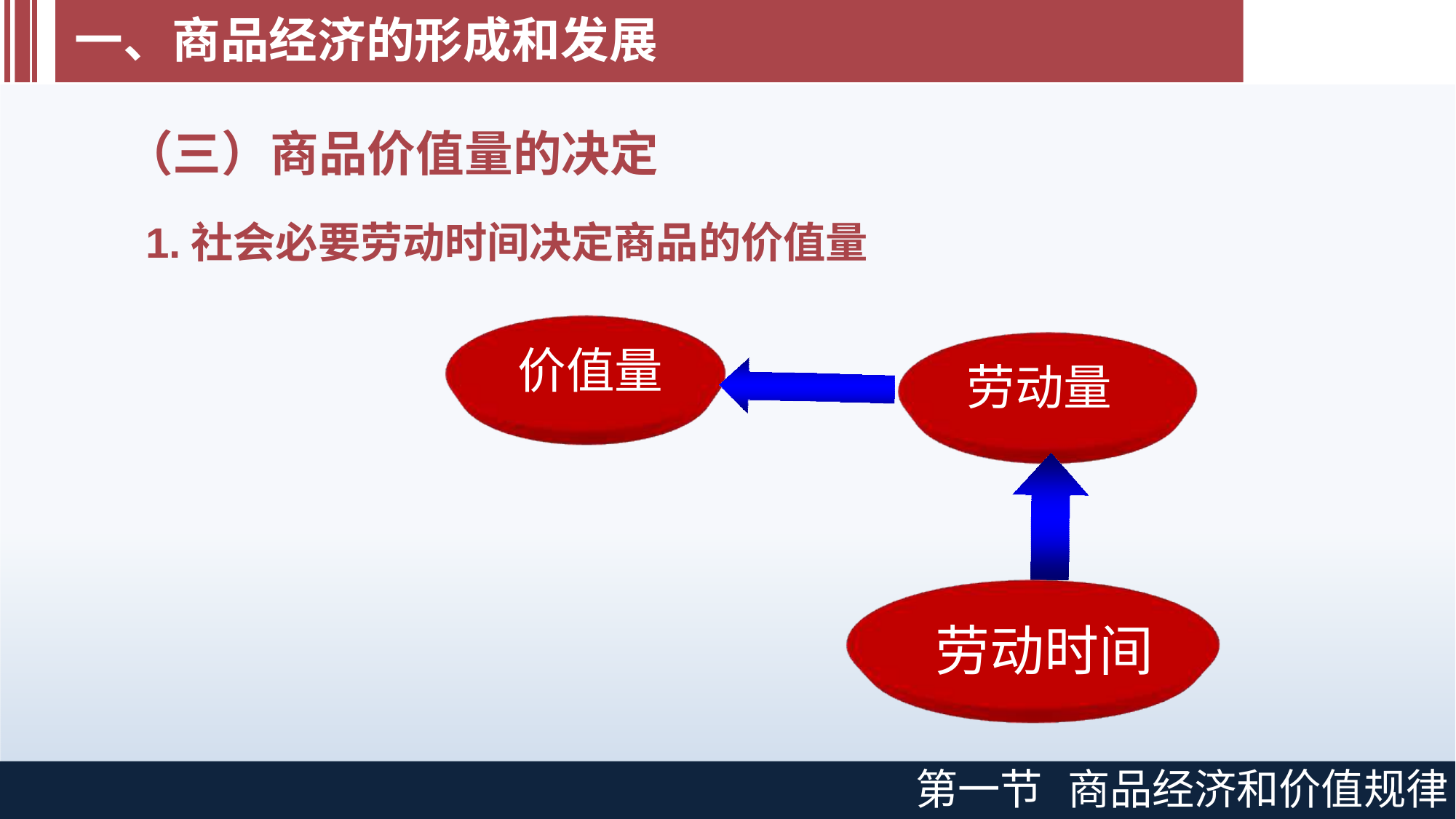

# 一、商品经济的形成和发展

（三）商品价值量的决定
1.社会必要劳动时间决定商品的价值量

价值量
劳动量

劳动时间
第一节
商品经济和价值规律